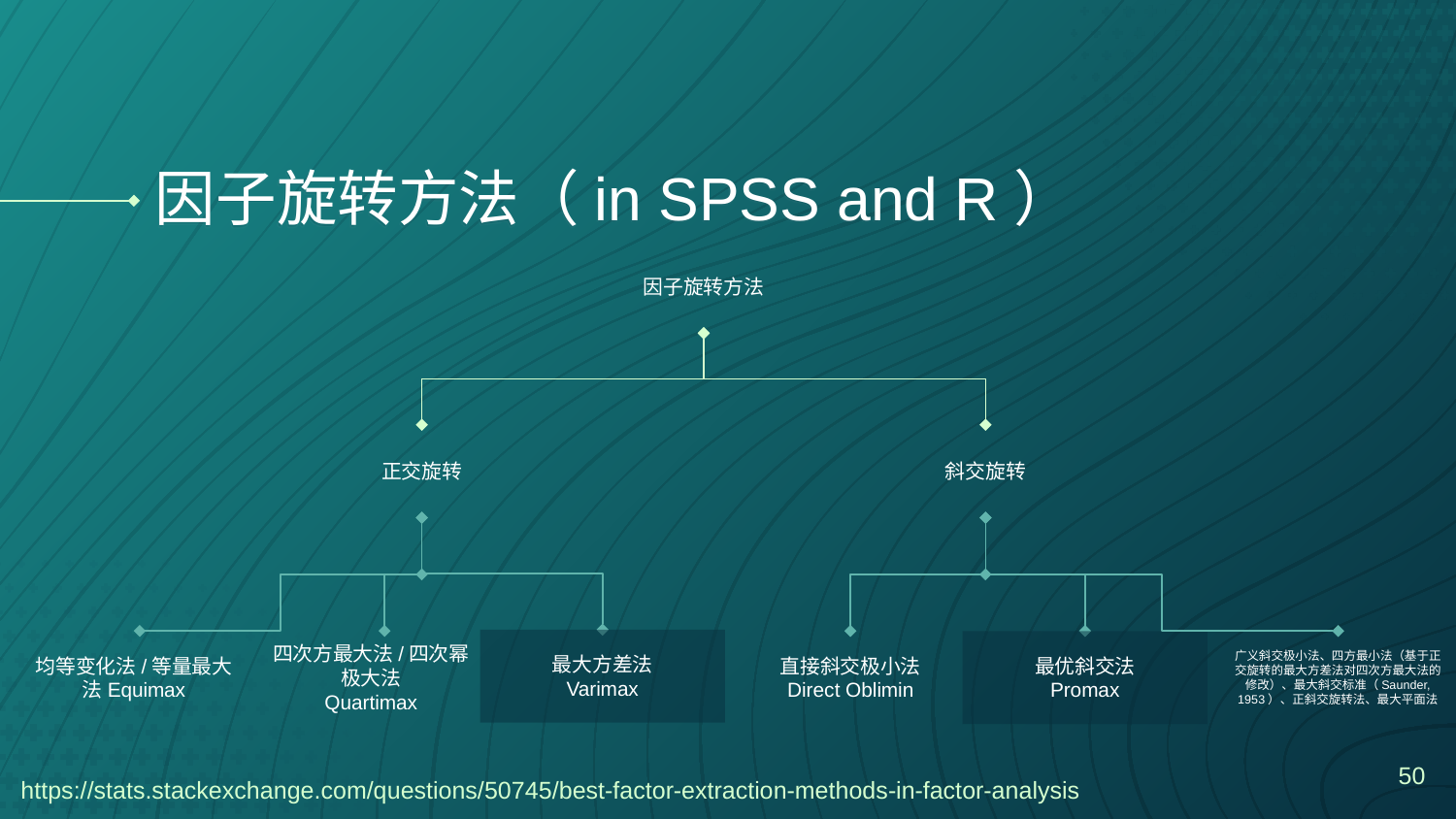

# 因子旋转方法（in SPSS and R）
因子旋转方法
正交旋转
斜交旋转
最大方差法
Varimax
均等变化法/等量最大法Equimax
四次方最大法/四次幂极大法
Quartimax
直接斜交极小法
Direct Oblimin
最优斜交法
Promax
广义斜交极小法、四方最小法（基于正交旋转的最大方差法对四次方最大法的修改）、最大斜交标准（Saunder, 1953）、正斜交旋转法、最大平面法
50
https://stats.stackexchange.com/questions/50745/best-factor-extraction-methods-in-factor-analysis